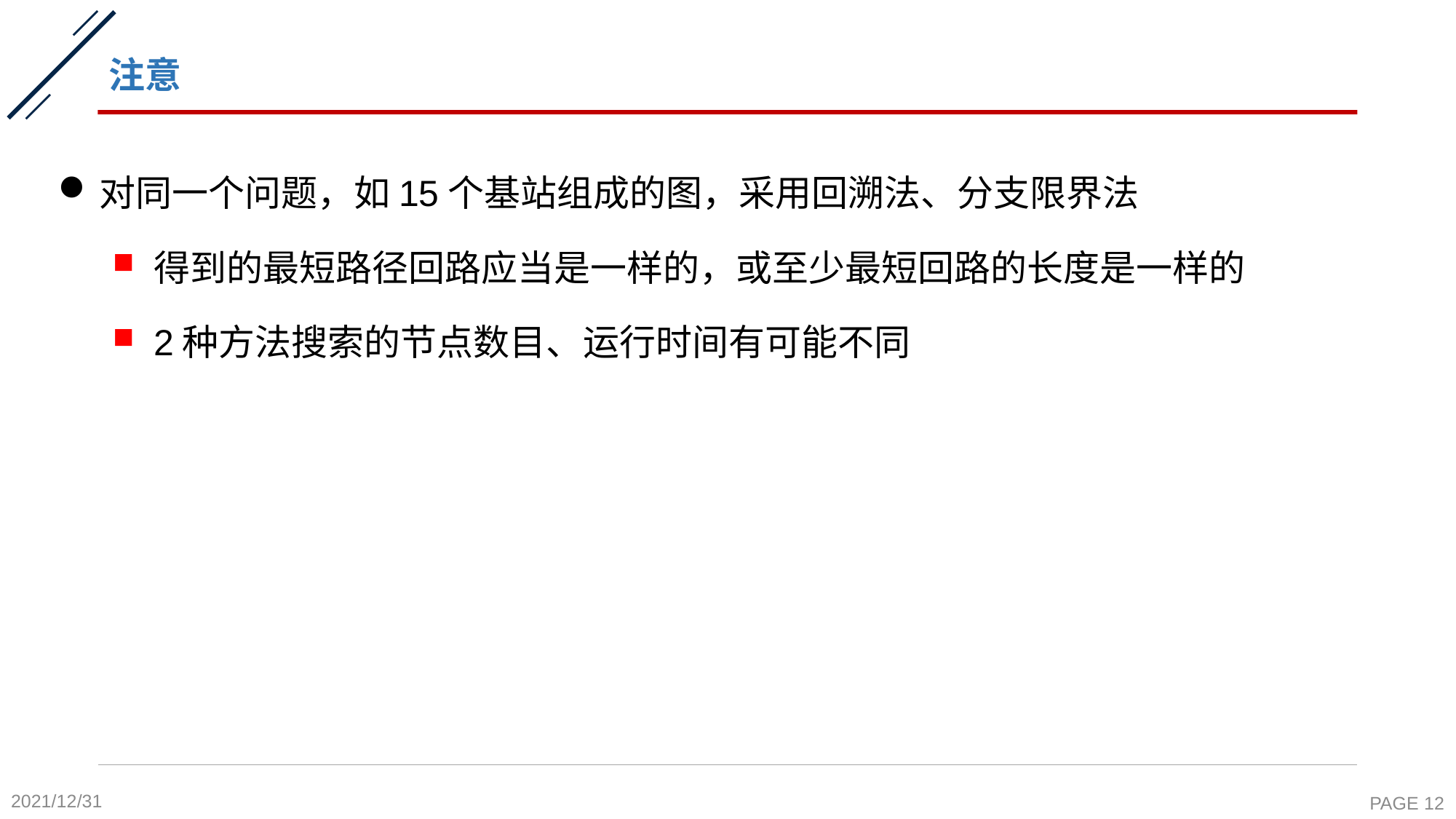

# 注意
对同一个问题，如15个基站组成的图，采用回溯法、分支限界法
得到的最短路径回路应当是一样的，或至少最短回路的长度是一样的
2种方法搜索的节点数目、运行时间有可能不同
2021/12/31
PAGE 12